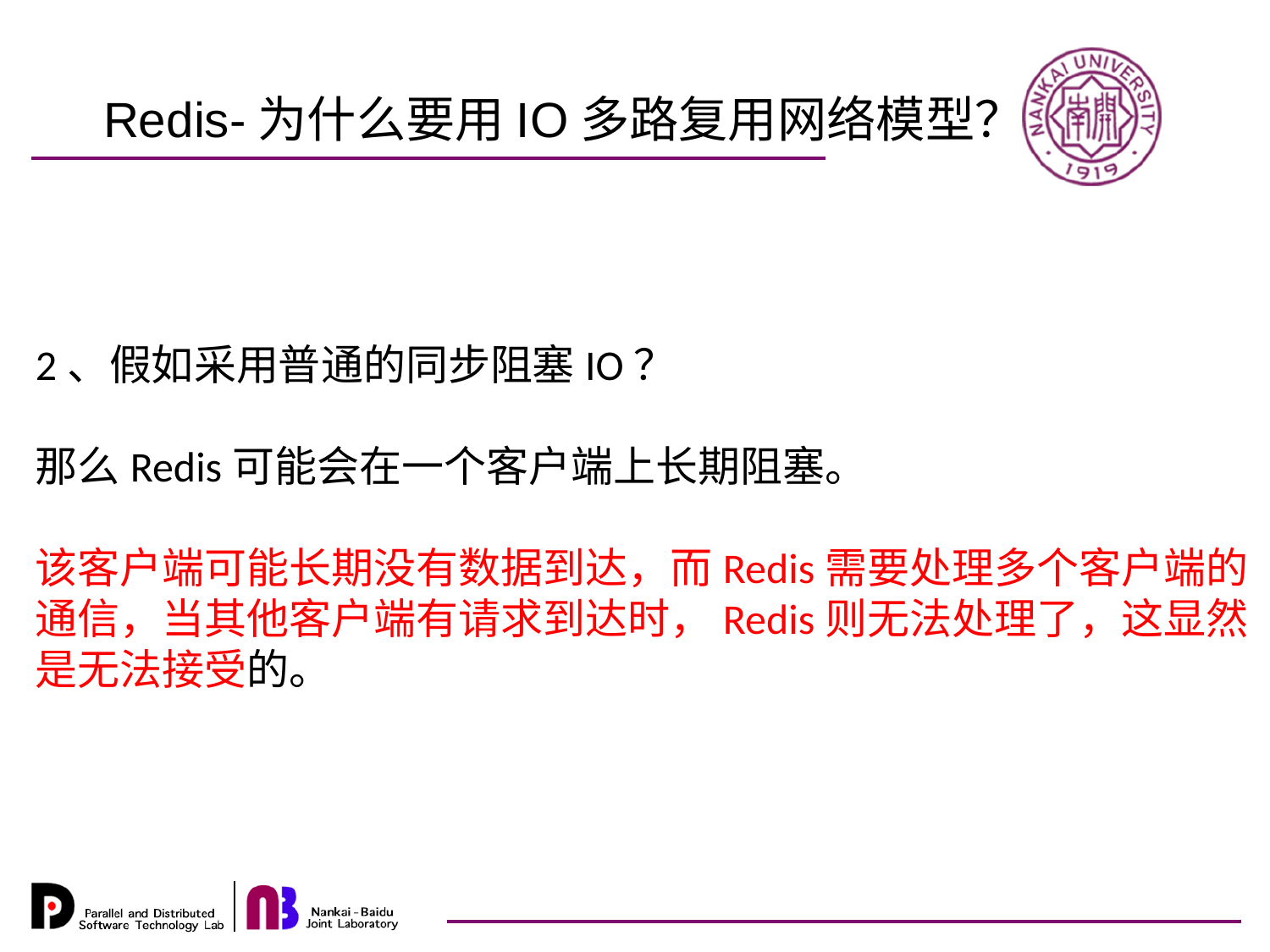

Redis-为什么要用IO多路复用网络模型？
2、假如采用普通的同步阻塞IO？

那么Redis可能会在一个客户端上长期阻塞。

该客户端可能长期没有数据到达，而Redis需要处理多个客户端的通信，当其他客户端有请求到达时，Redis则无法处理了，这显然是无法接受的。